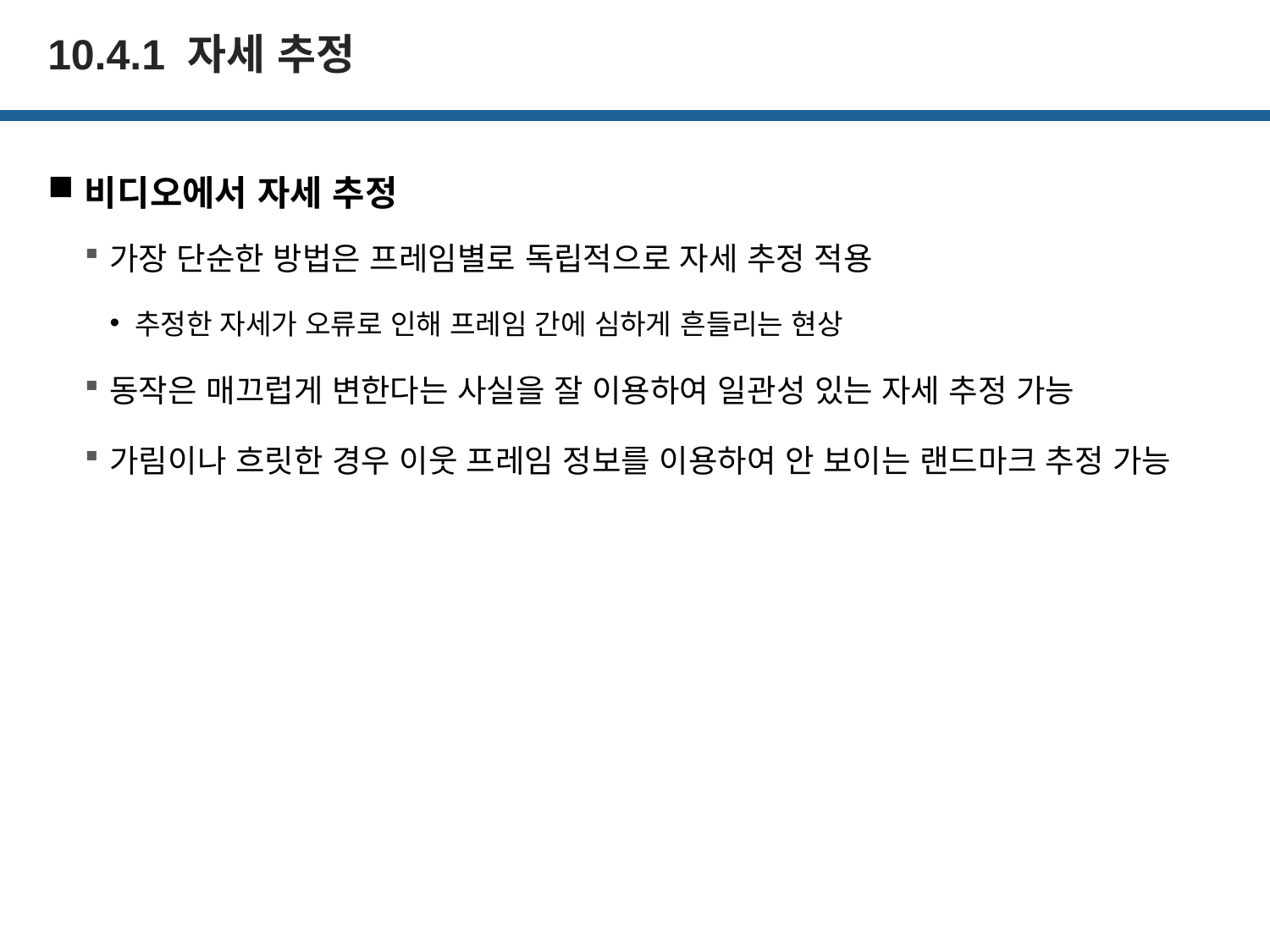

# 10.4.1 자세 추정
비디오에서 자세 추정
가장 단순한 방법은 프레임별로 독립적으로 자세 추정 적용
추정한 자세가 오류로 인해 프레임 간에 심하게 흔들리는 현상
동작은 매끄럽게 변한다는 사실을 잘 이용하여 일관성 있는 자세 추정 가능
가림이나 흐릿한 경우 이웃 프레임 정보를 이용하여 안 보이는 랜드마크 추정 가능